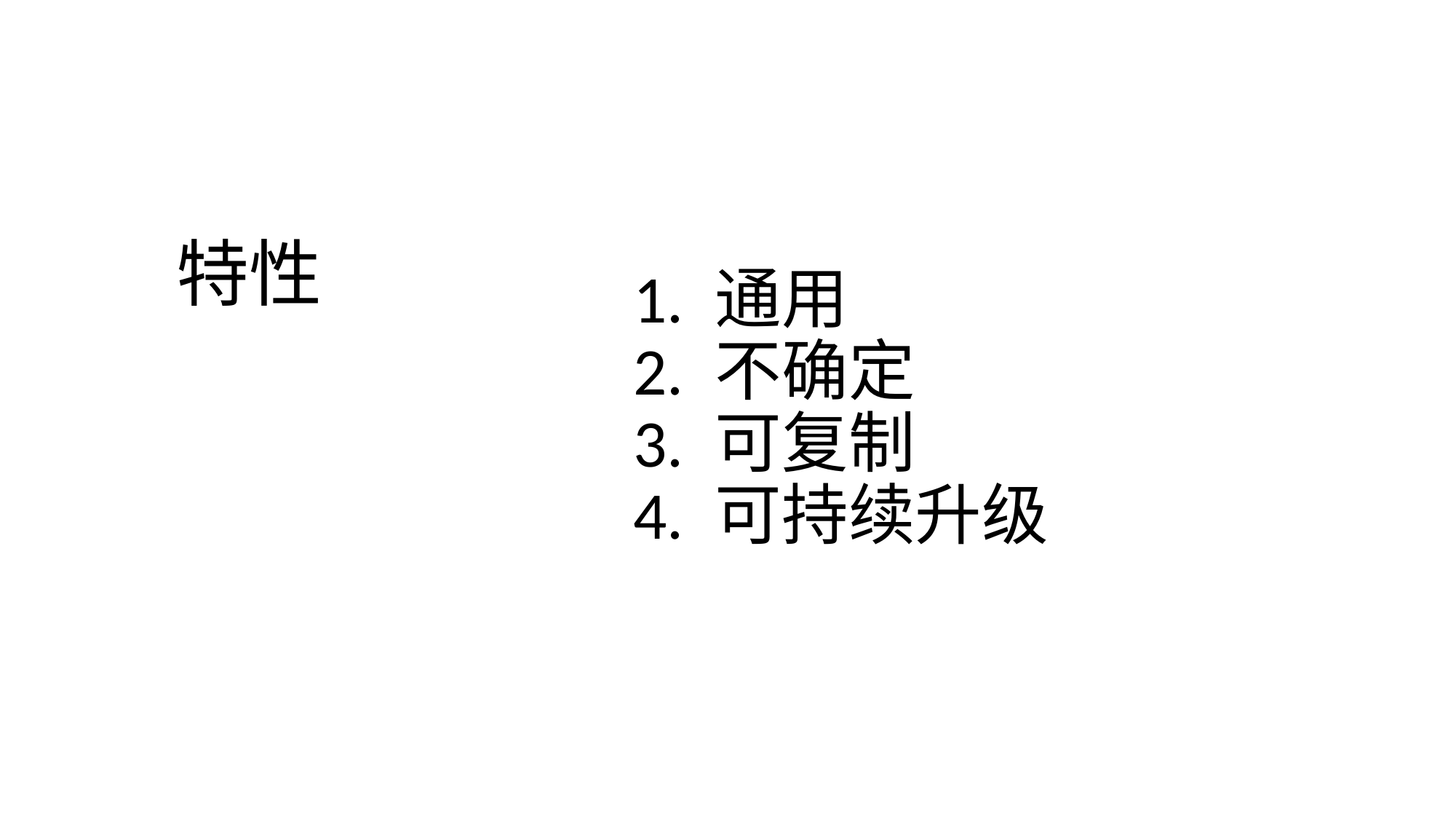

特性
1. 通用
2. 不确定
3. 可复制
4. 可持续升级